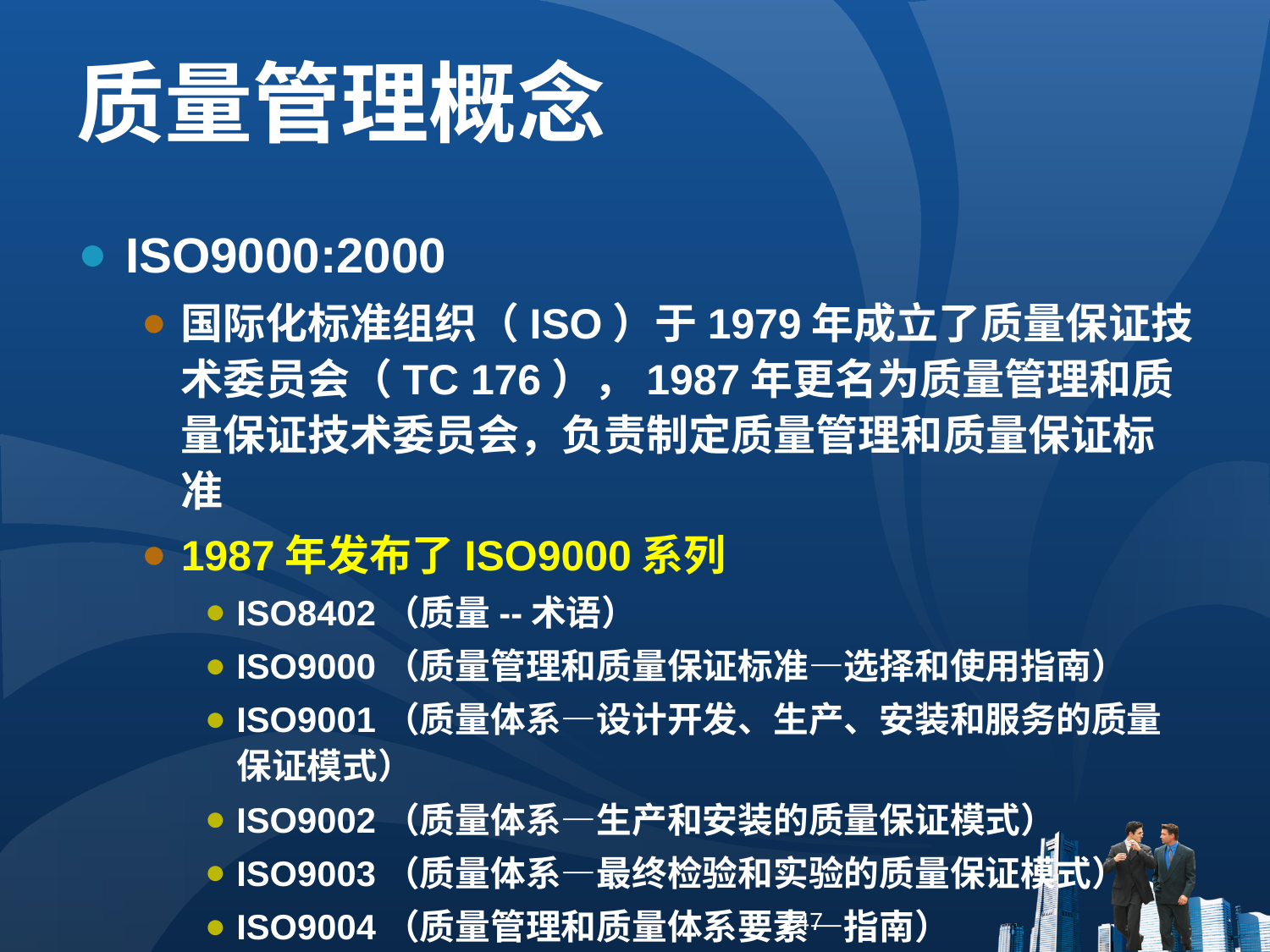

质量管理概念
ISO9000:2000
国际化标准组织（ISO）于1979年成立了质量保证技术委员会（TC 176），1987年更名为质量管理和质量保证技术委员会，负责制定质量管理和质量保证标准
1987年发布了ISO9000系列
ISO8402（质量--术语）
ISO9000（质量管理和质量保证标准—选择和使用指南）
ISO9001（质量体系—设计开发、生产、安装和服务的质量保证模式）
ISO9002（质量体系—生产和安装的质量保证模式）
ISO9003（质量体系—最终检验和实验的质量保证模式）
ISO9004（质量管理和质量体系要素—指南）
147